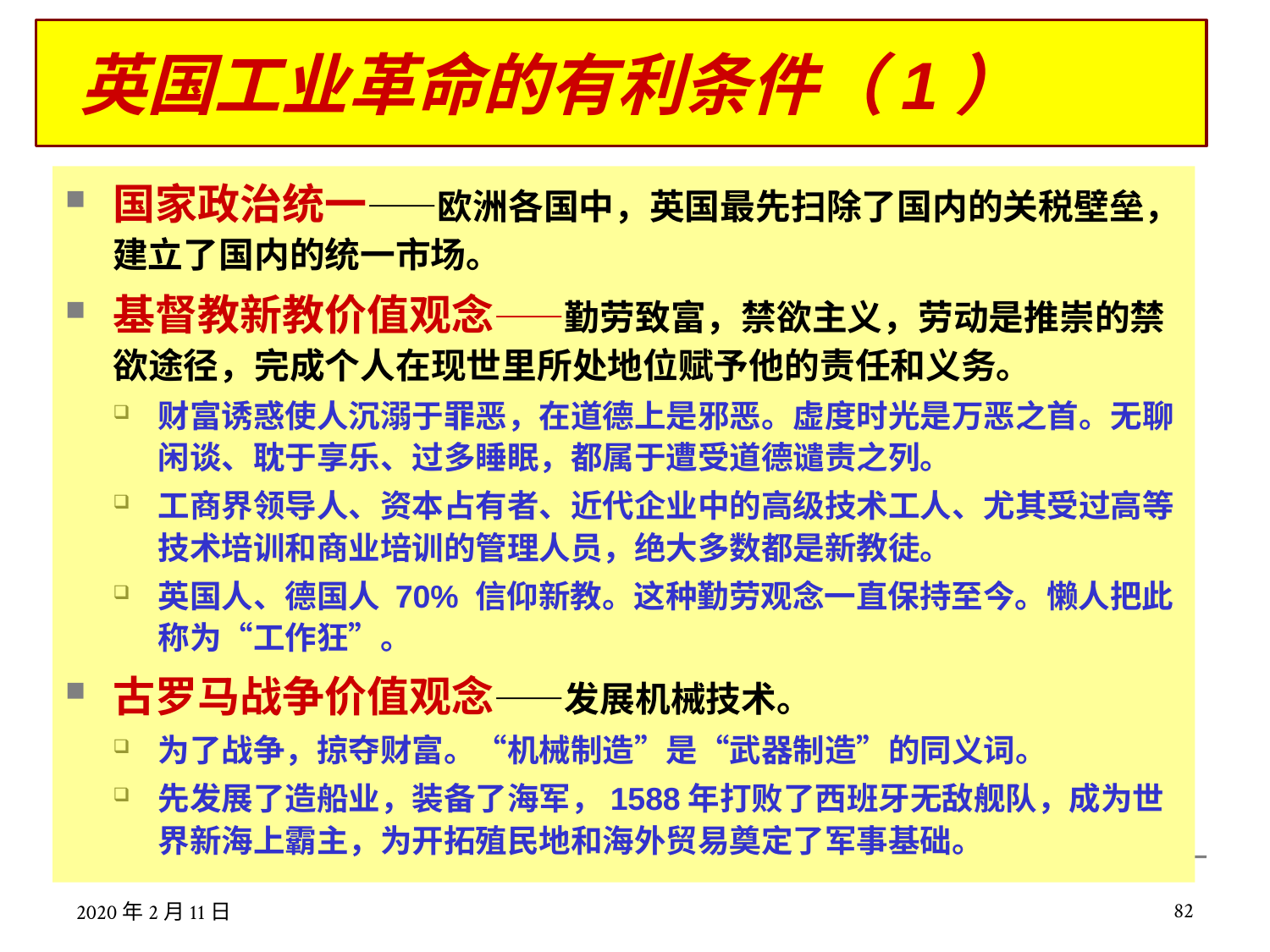

# 英国工业革命的有利条件（1）
国家政治统一——欧洲各国中，英国最先扫除了国内的关税壁垒，建立了国内的统一市场。
基督教新教价值观念——勤劳致富，禁欲主义，劳动是推崇的禁欲途径，完成个人在现世里所处地位赋予他的责任和义务。
财富诱惑使人沉溺于罪恶，在道德上是邪恶。虚度时光是万恶之首。无聊闲谈、耽于享乐、过多睡眠，都属于遭受道德谴责之列。
工商界领导人、资本占有者、近代企业中的高级技术工人、尤其受过高等技术培训和商业培训的管理人员，绝大多数都是新教徒。
英国人、德国人 70% 信仰新教。这种勤劳观念一直保持至今。懒人把此称为“工作狂”。
古罗马战争价值观念——发展机械技术。
为了战争，掠夺财富。“机械制造”是“武器制造”的同义词。
先发展了造船业，装备了海军，1588年打败了西班牙无敌舰队，成为世界新海上霸主，为开拓殖民地和海外贸易奠定了军事基础。
2020年2月11日
82